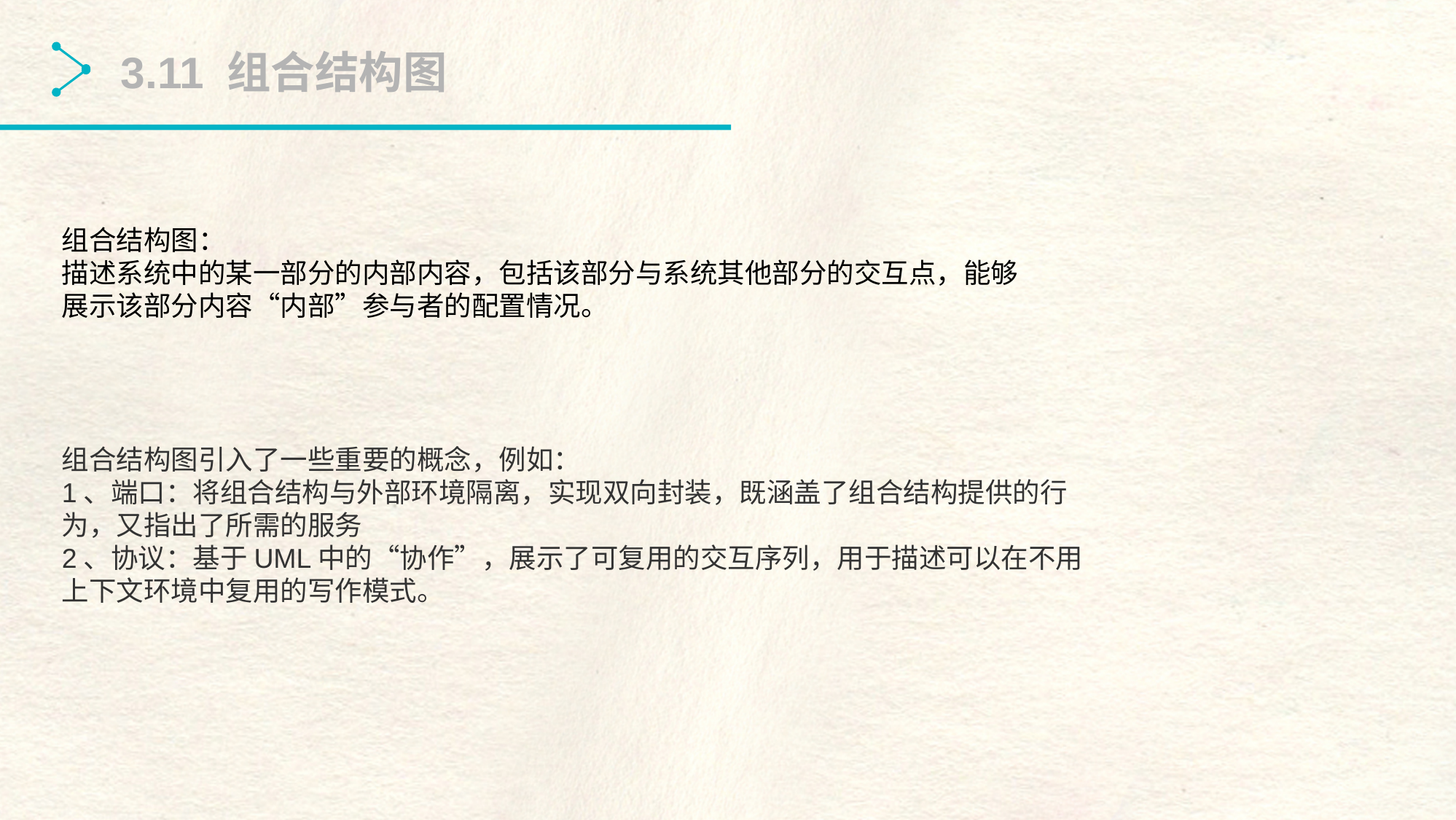

3.11 组合结构图

组合结构图：
描述系统中的某一部分的内部内容，包括该部分与系统其他部分的交互点，能够展示该部分内容“内部”参与者的配置情况。
组合结构图引入了一些重要的概念，例如：
1、端口：将组合结构与外部环境隔离，实现双向封装，既涵盖了组合结构提供的行为，又指出了所需的服务
2、协议：基于UML中的“协作”，展示了可复用的交互序列，用于描述可以在不用上下文环境中复用的写作模式。